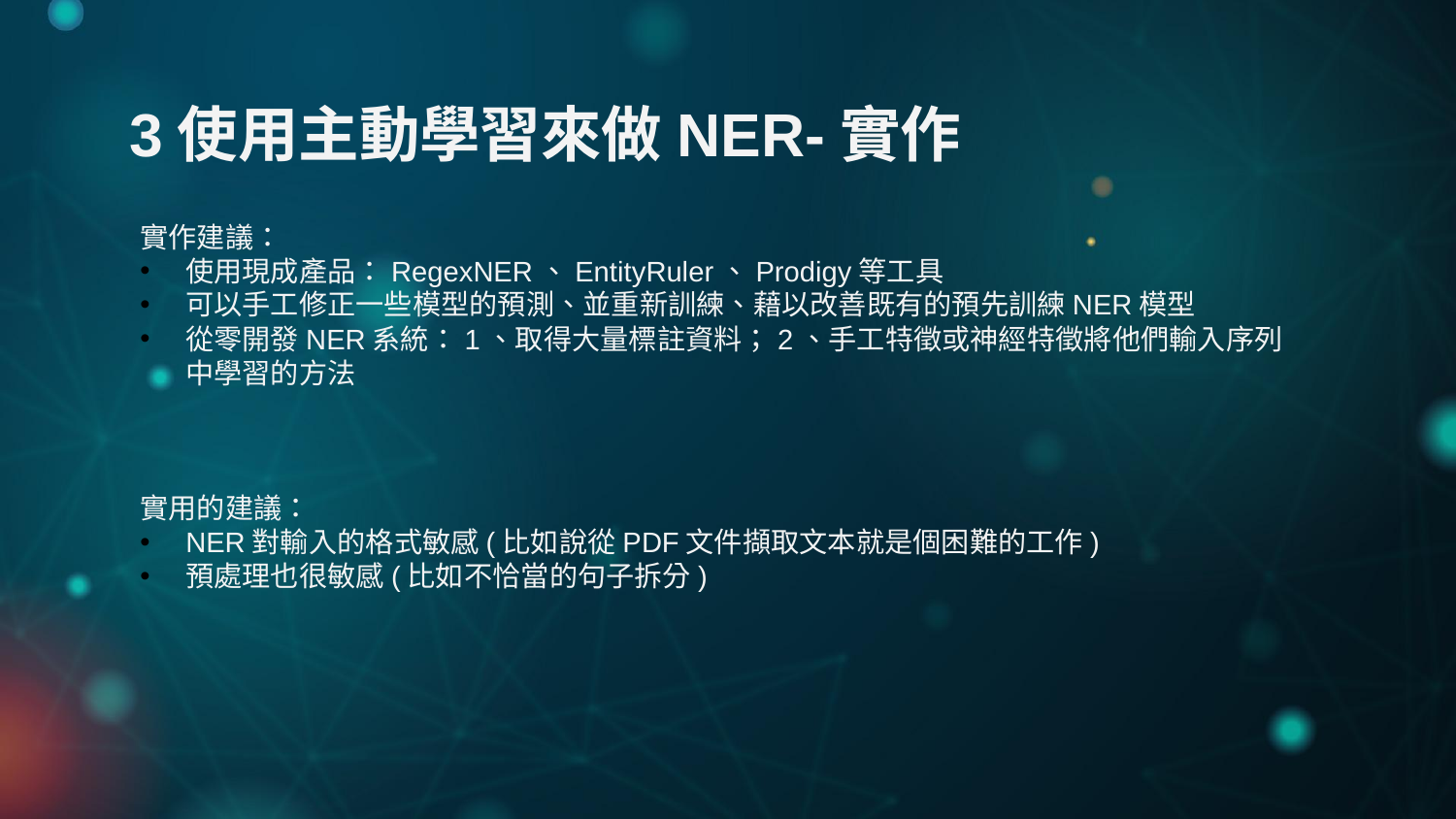

# 3使用主動學習來做NER-實作

實作建議：
使用現成產品：RegexNER、EntityRuler、Prodigy等工具
可以手工修正一些模型的預測、並重新訓練、藉以改善既有的預先訓練NER模型
從零開發NER系統：1、取得大量標註資料；2、手工特徵或神經特徵將他們輸入序列中學習的方法

實用的建議：
NER對輸入的格式敏感(比如說從PDF文件擷取文本就是個困難的工作)
預處理也很敏感(比如不恰當的句子拆分)